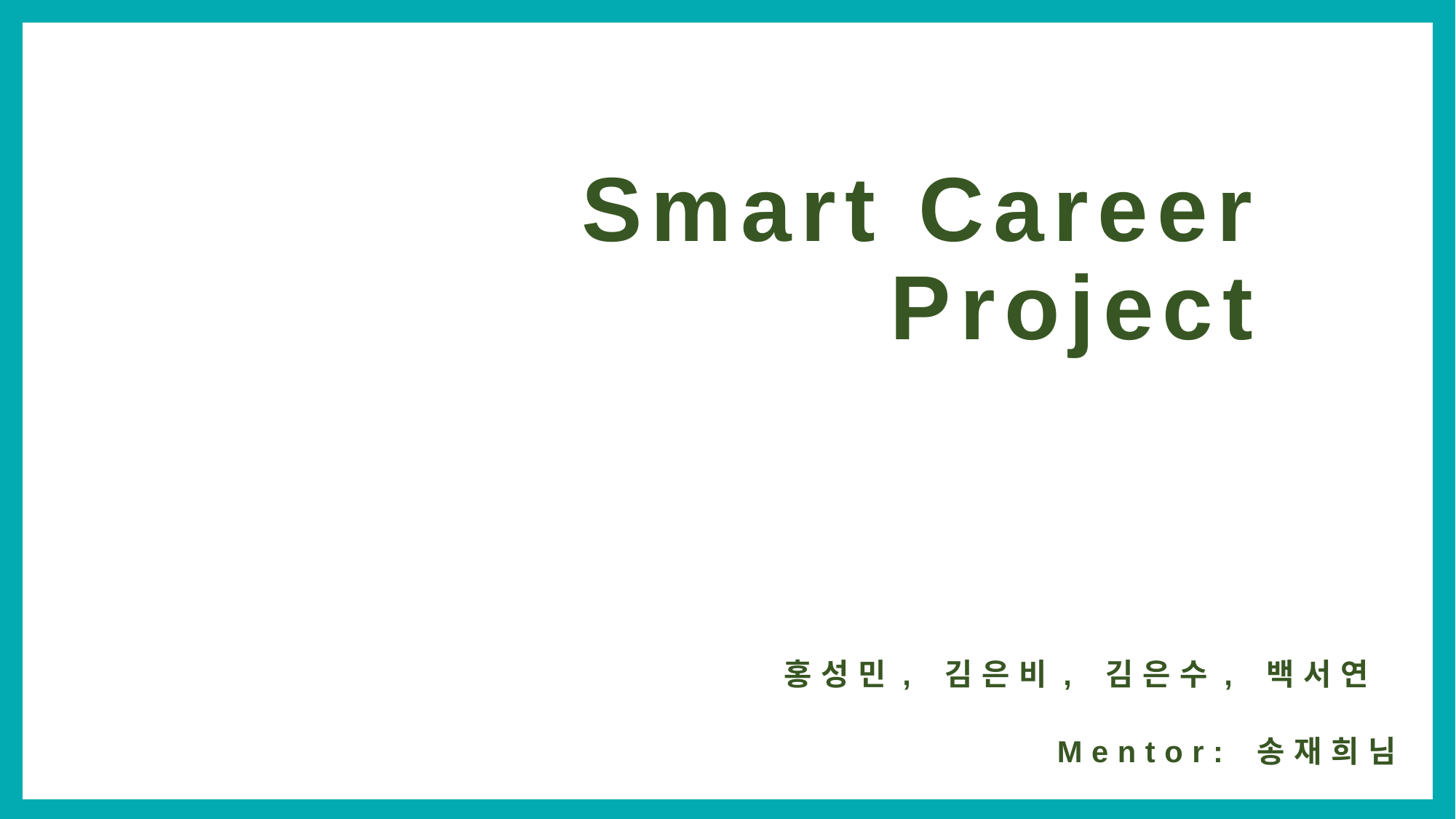

# Smart Career Project
홍성민, 김은비, 김은수, 백서연
Mentor: 송재희님